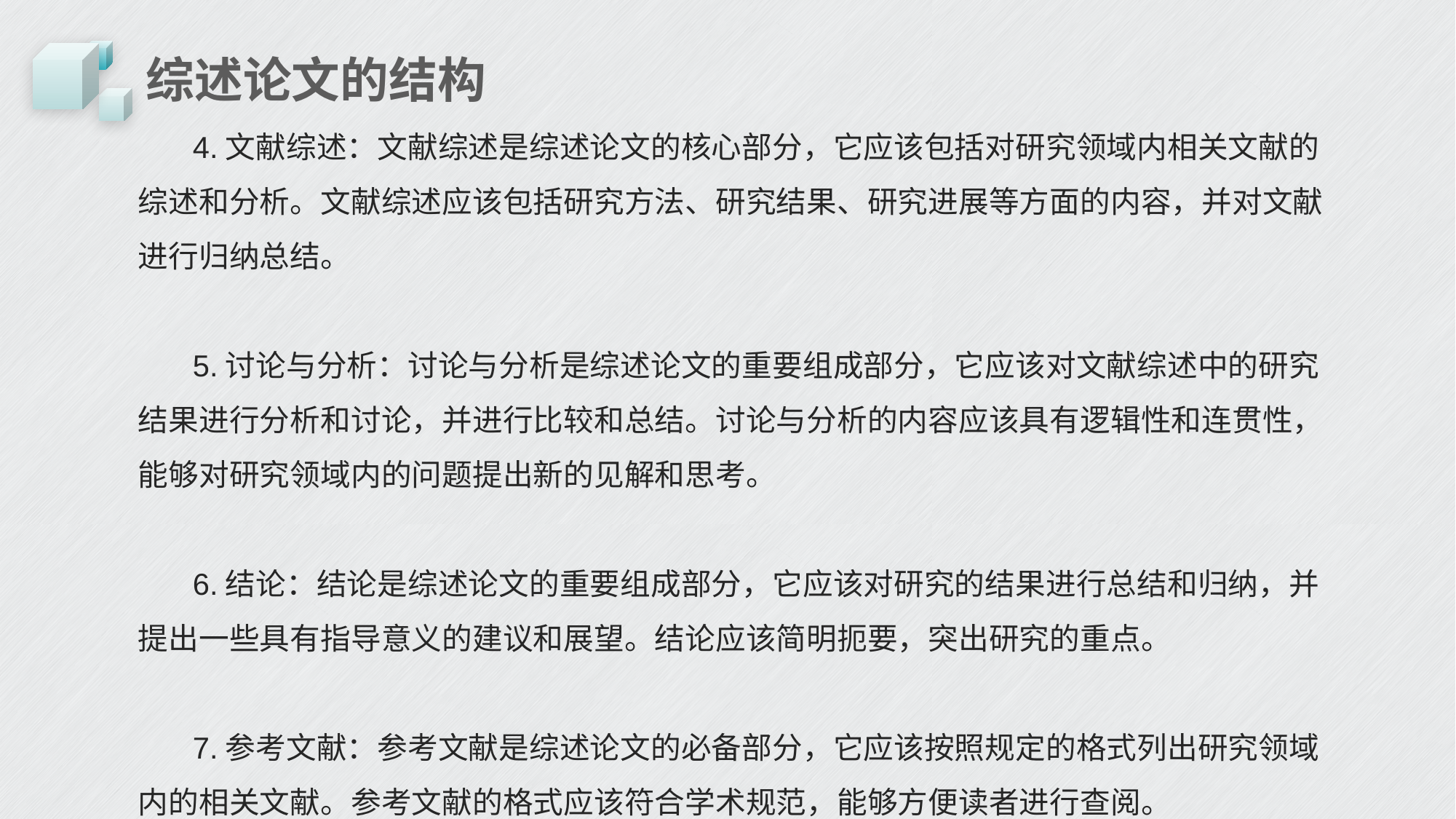

# 综述论文的结构
4.文献综述：文献综述是综述论文的核心部分，它应该包括对研究领域内相关文献的综述和分析。文献综述应该包括研究方法、研究结果、研究进展等方面的内容，并对文献进行归纳总结。

5.讨论与分析：讨论与分析是综述论文的重要组成部分，它应该对文献综述中的研究结果进行分析和讨论，并进行比较和总结。讨论与分析的内容应该具有逻辑性和连贯性，能够对研究领域内的问题提出新的见解和思考。

6.结论：结论是综述论文的重要组成部分，它应该对研究的结果进行总结和归纳，并提出一些具有指导意义的建议和展望。结论应该简明扼要，突出研究的重点。

7.参考文献：参考文献是综述论文的必备部分，它应该按照规定的格式列出研究领域内的相关文献。参考文献的格式应该符合学术规范，能够方便读者进行查阅。